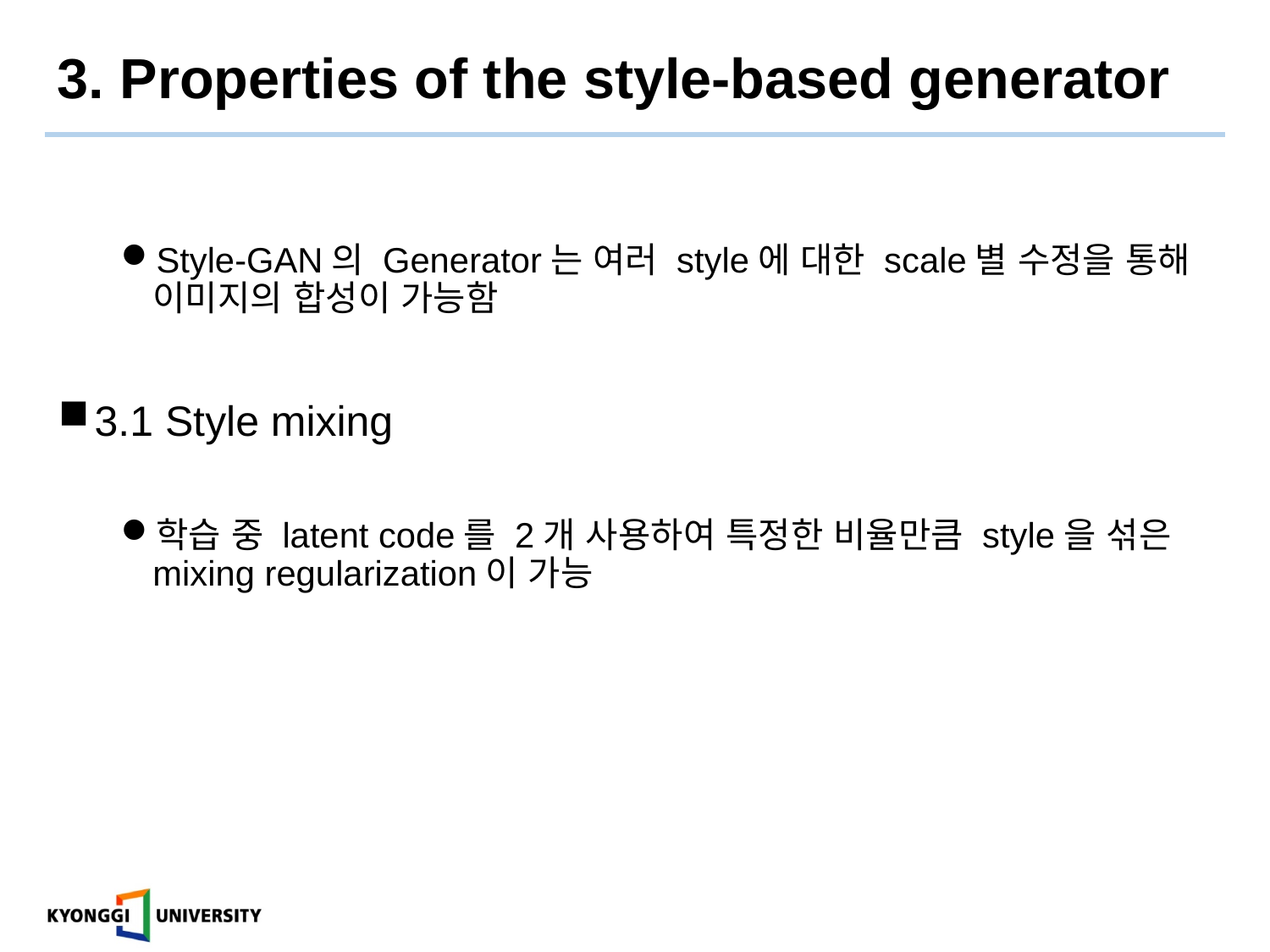

# 3. Properties of the style-based generator

Style-GAN의 Generator는 여러 style에 대한 scale별 수정을 통해 이미지의 합성이 가능함

3.1 Style mixing

학습 중 latent code를 2개 사용하여 특정한 비율만큼 style을 섞은 mixing regularization이 가능